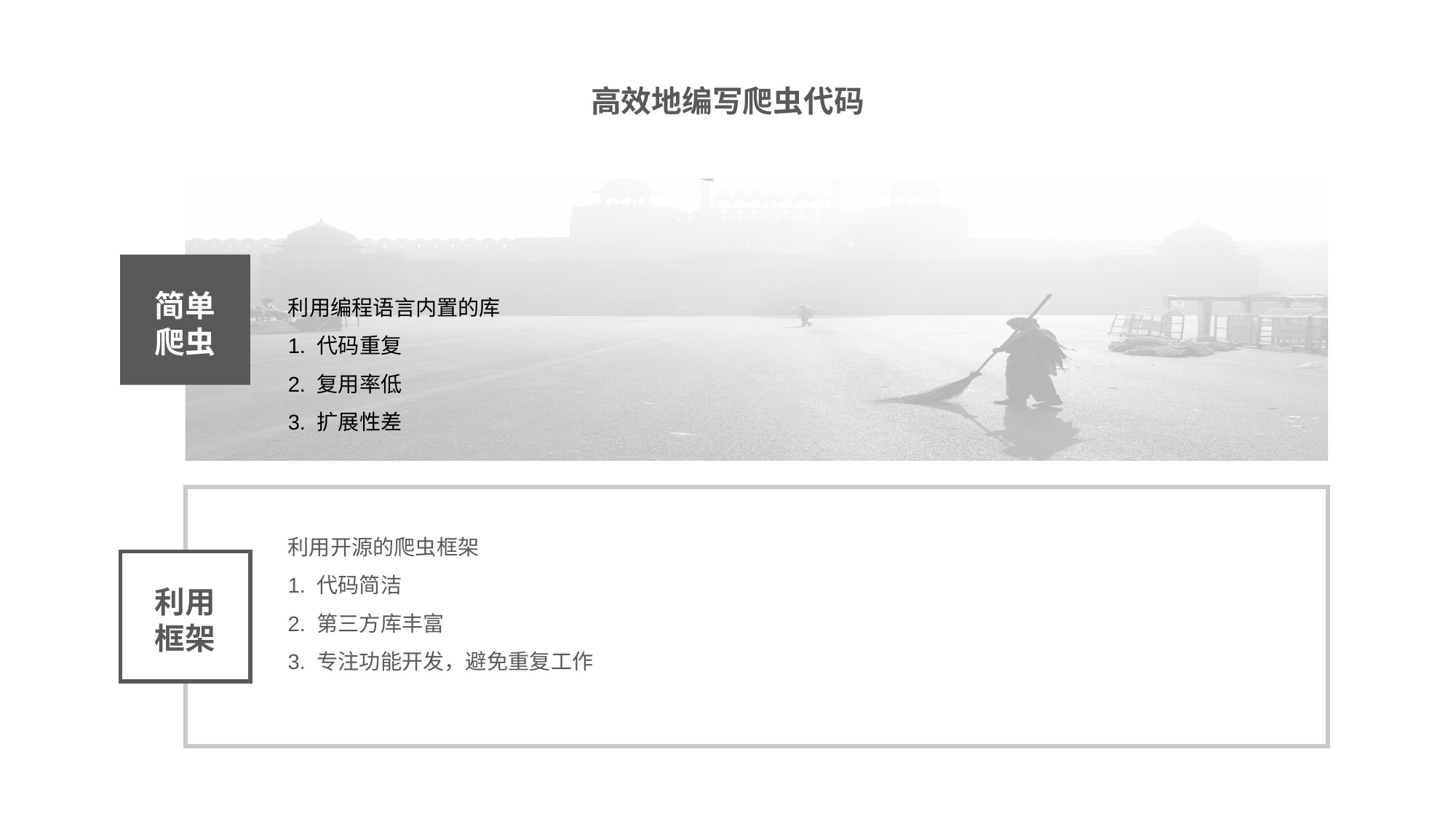

高效地编写爬虫代码

简单
爬虫
利用编程语言内置的库
1. 代码重复
2. 复用率低
3. 扩展性差

利用开源的爬虫框架
1. 代码简洁
2. 第三方库丰富
3. 专注功能开发，避免重复工作

利用
框架